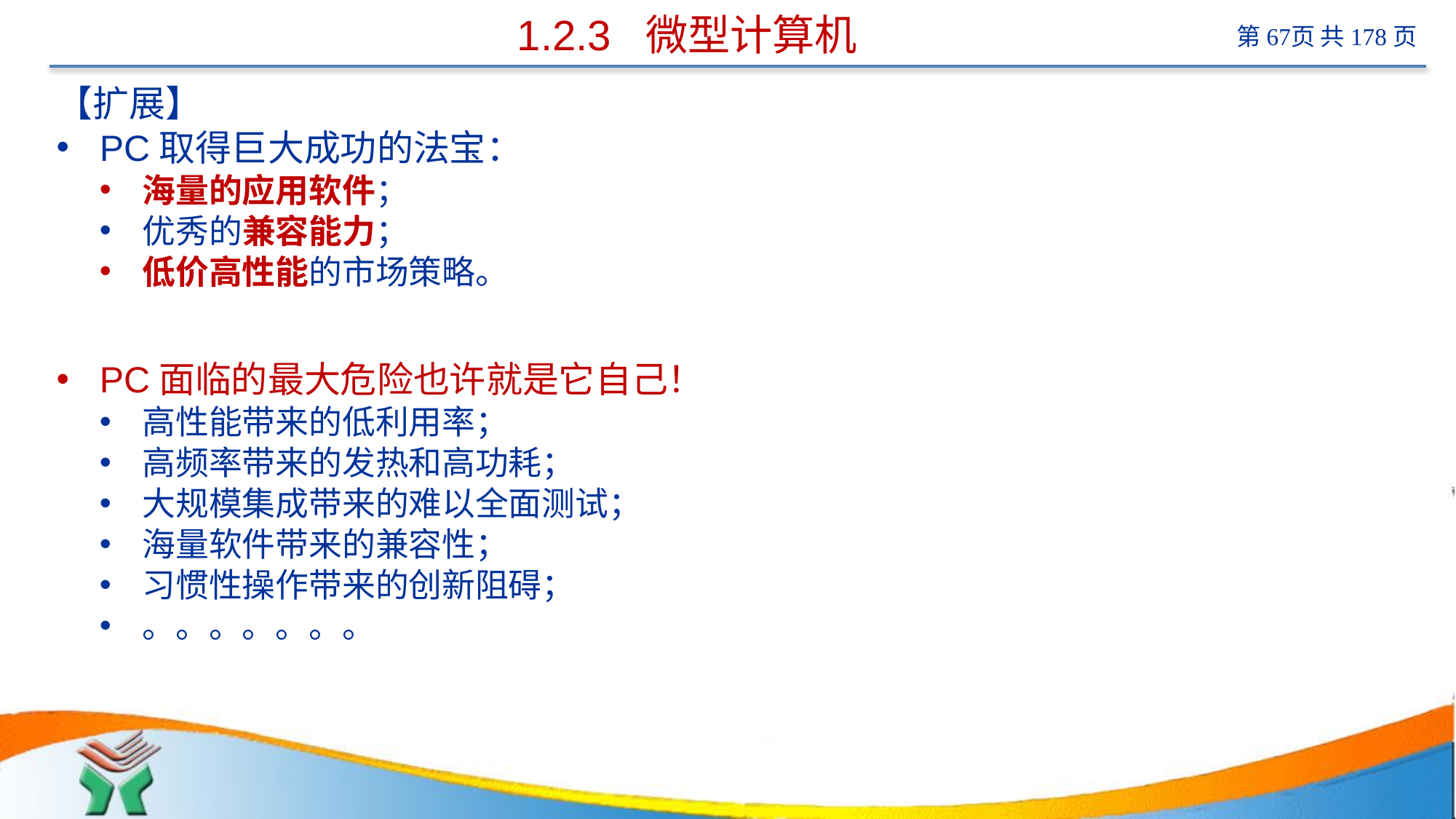

# 1.2.3  微型计算机
【扩展】
PC取得巨大成功的法宝：
海量的应用软件；
优秀的兼容能力；
低价高性能的市场策略。

PC面临的最大危险也许就是它自己！
高性能带来的低利用率；
高频率带来的发热和高功耗；
大规模集成带来的难以全面测试；
海量软件带来的兼容性；
习惯性操作带来的创新阻碍；
。。。。。。。